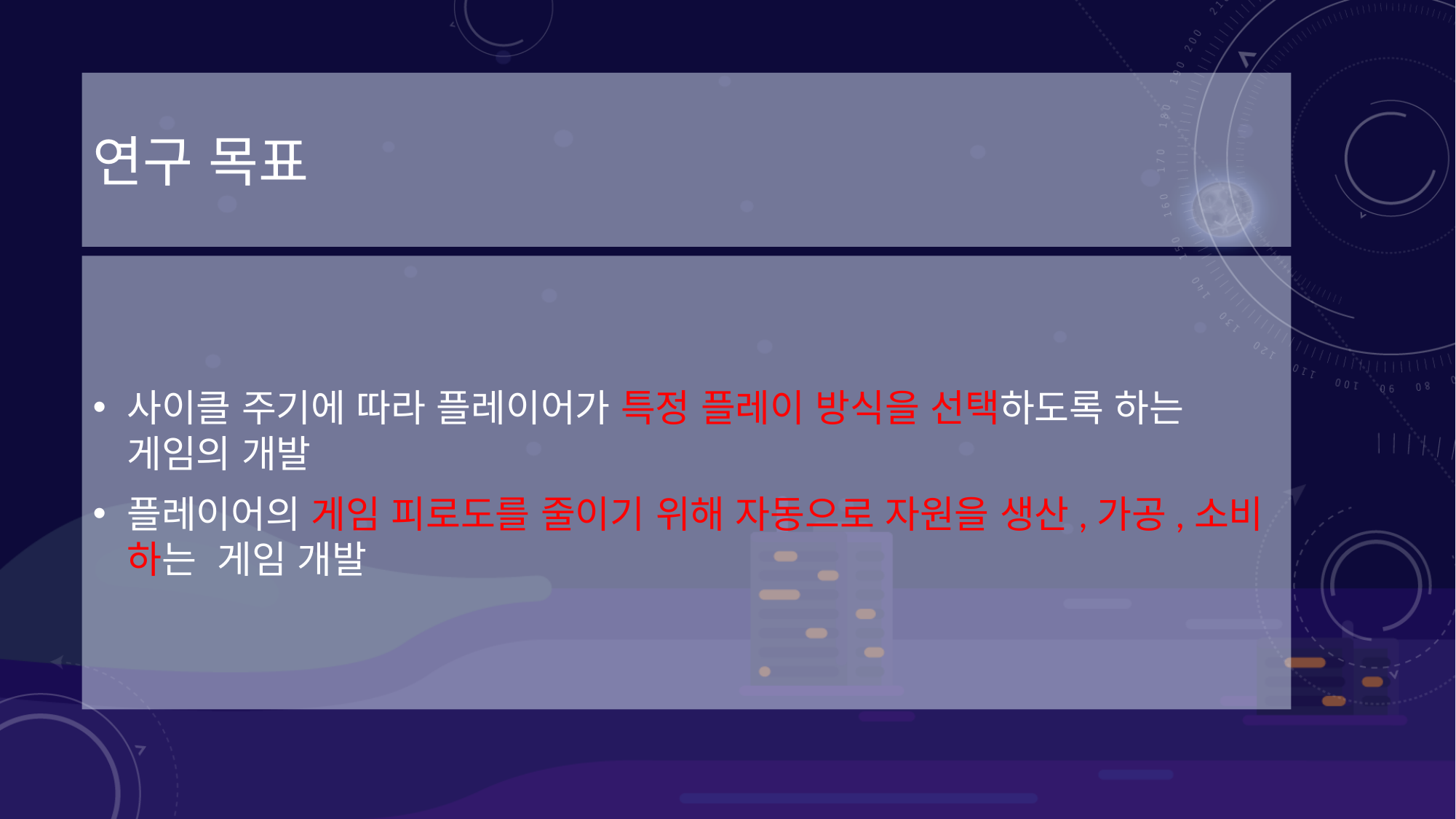

# 연구 목표
사이클 주기에 따라 플레이어가 특정 플레이 방식을 선택하도록 하는 게임의 개발
플레이어의 게임 피로도를 줄이기 위해 자동으로 자원을 생산,가공,소비 하는  게임 개발